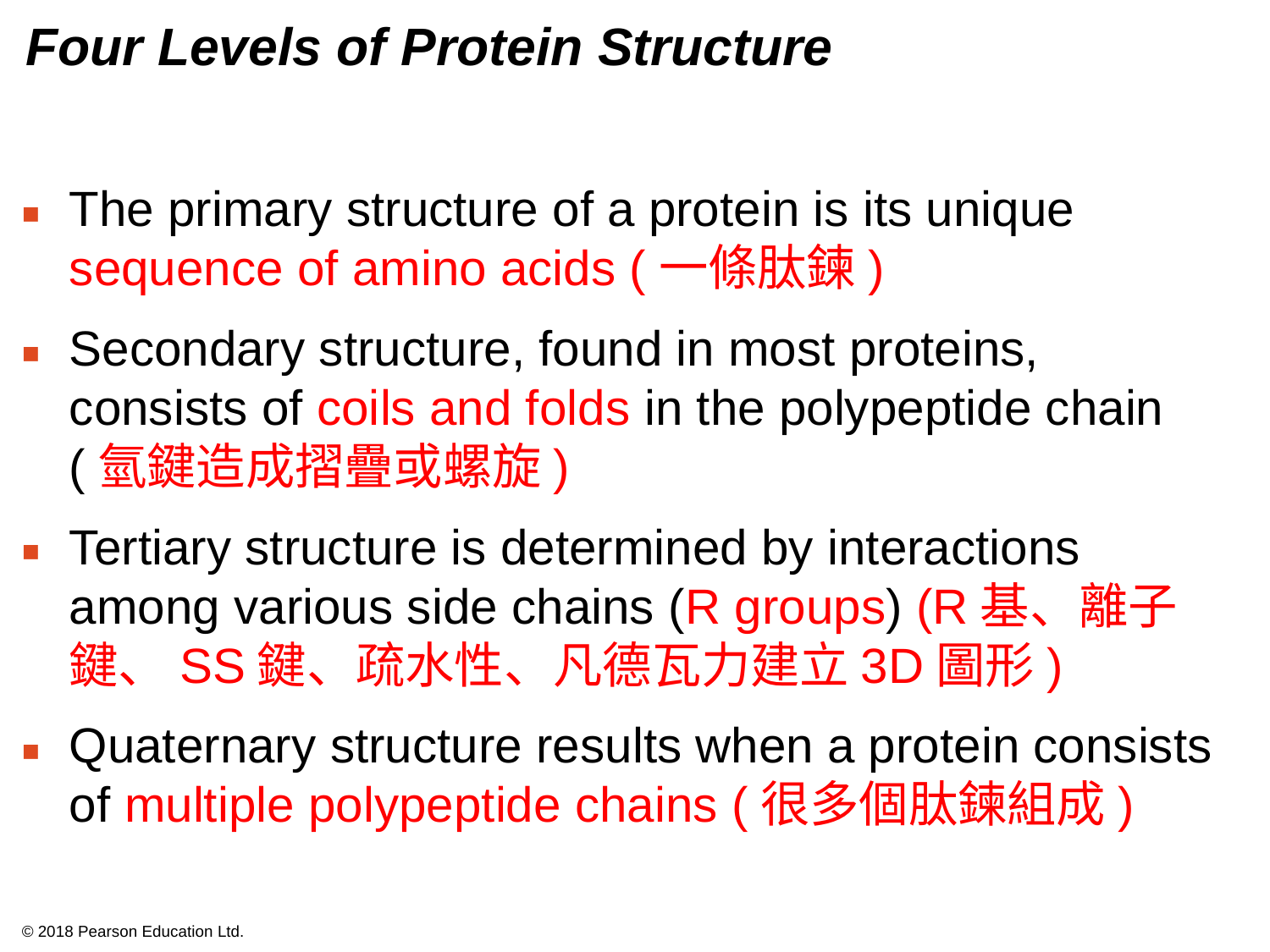

# Four Levels of Protein Structure
The primary structure of a protein is its unique sequence of amino acids (一條肽鍊)
Secondary structure, found in most proteins, consists of coils and folds in the polypeptide chain (氫鍵造成摺疊或螺旋)
Tertiary structure is determined by interactions among various side chains (R groups) (R基、離子鍵、SS鍵、疏水性、凡德瓦力建立3D圖形)
Quaternary structure results when a protein consists of multiple polypeptide chains (很多個肽鍊組成)
© 2018 Pearson Education Ltd.